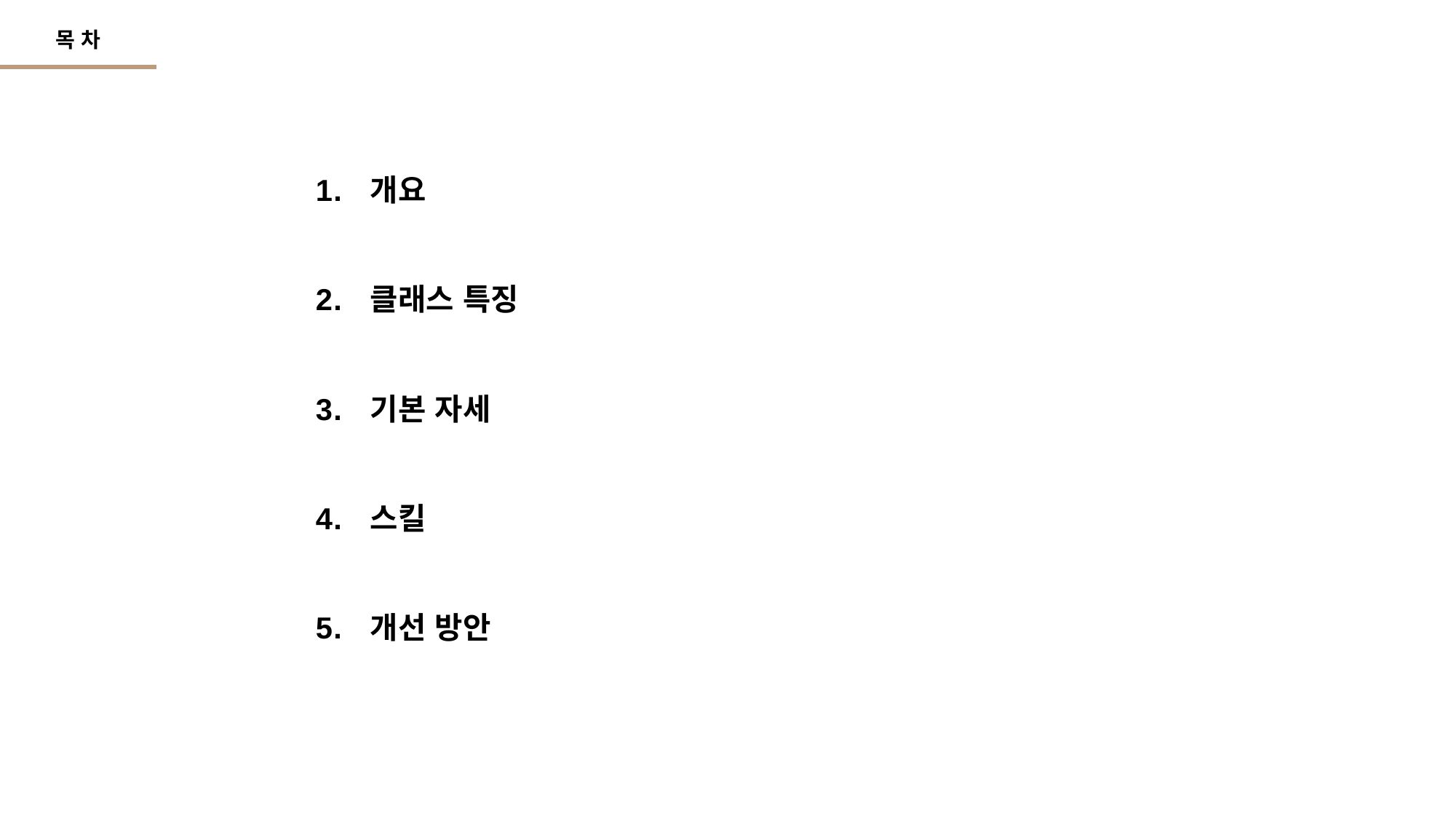

# 목차
목 차

개요

클래스 특징

기본 자세

스킬

개선 방안